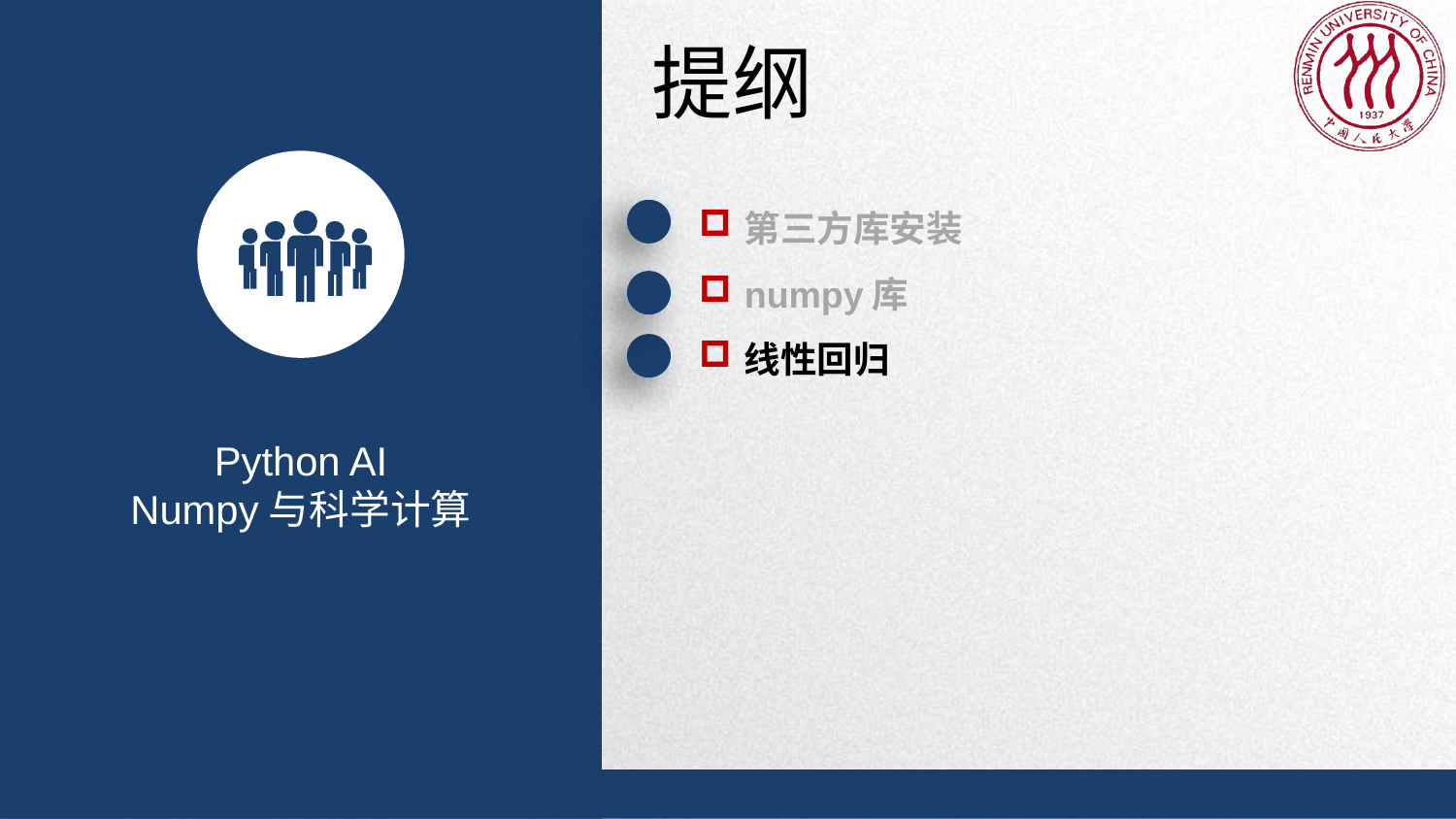

提纲

第三方库安装
numpy库
线性回归

Python AI
Numpy与科学计算